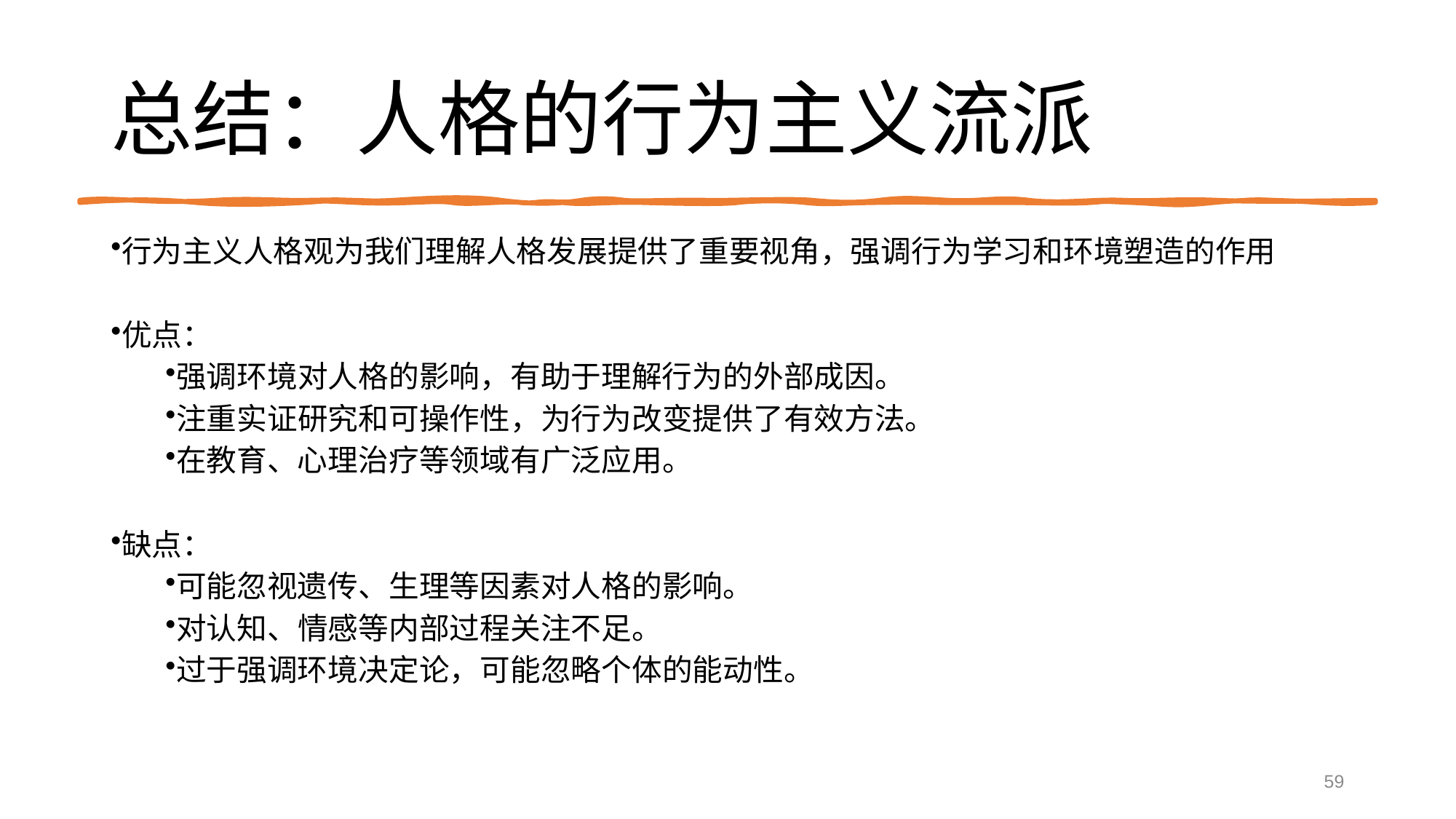

# 总结：人格的行为主义流派

行为主义人格观为我们理解人格发展提供了重要视角，强调行为学习和环境塑造的作用

优点：
强调环境对人格的影响，有助于理解行为的外部成因。
注重实证研究和可操作性，为行为改变提供了有效方法。
在教育、心理治疗等领域有广泛应用。

缺点：
可能忽视遗传、生理等因素对人格的影响。
对认知、情感等内部过程关注不足。
过于强调环境决定论，可能忽略个体的能动性。

59